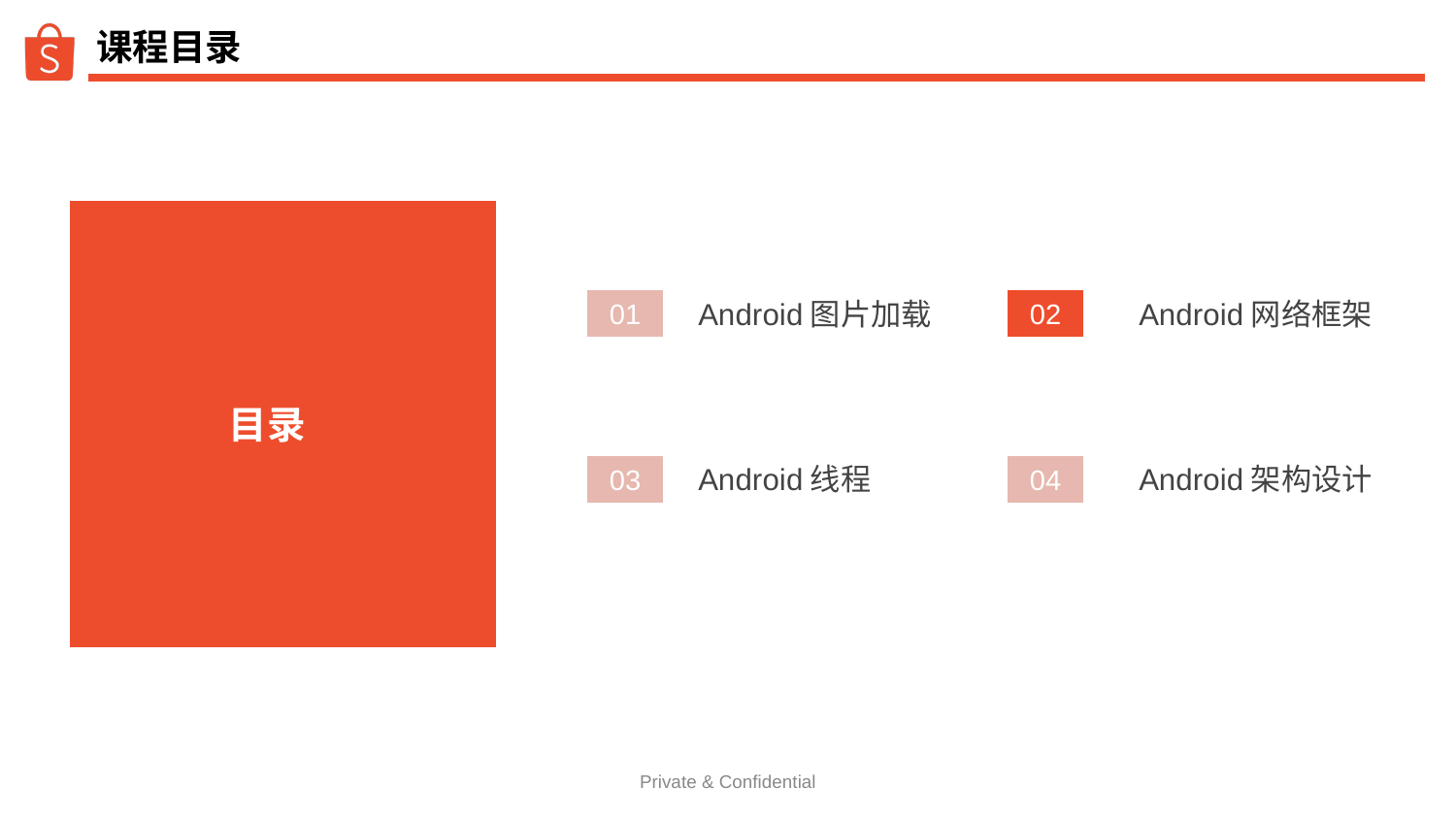

# 课程目录
目录
Android图片加载
Android网络框架
 01
 02
Android线程

Android架构设计
 03
 04